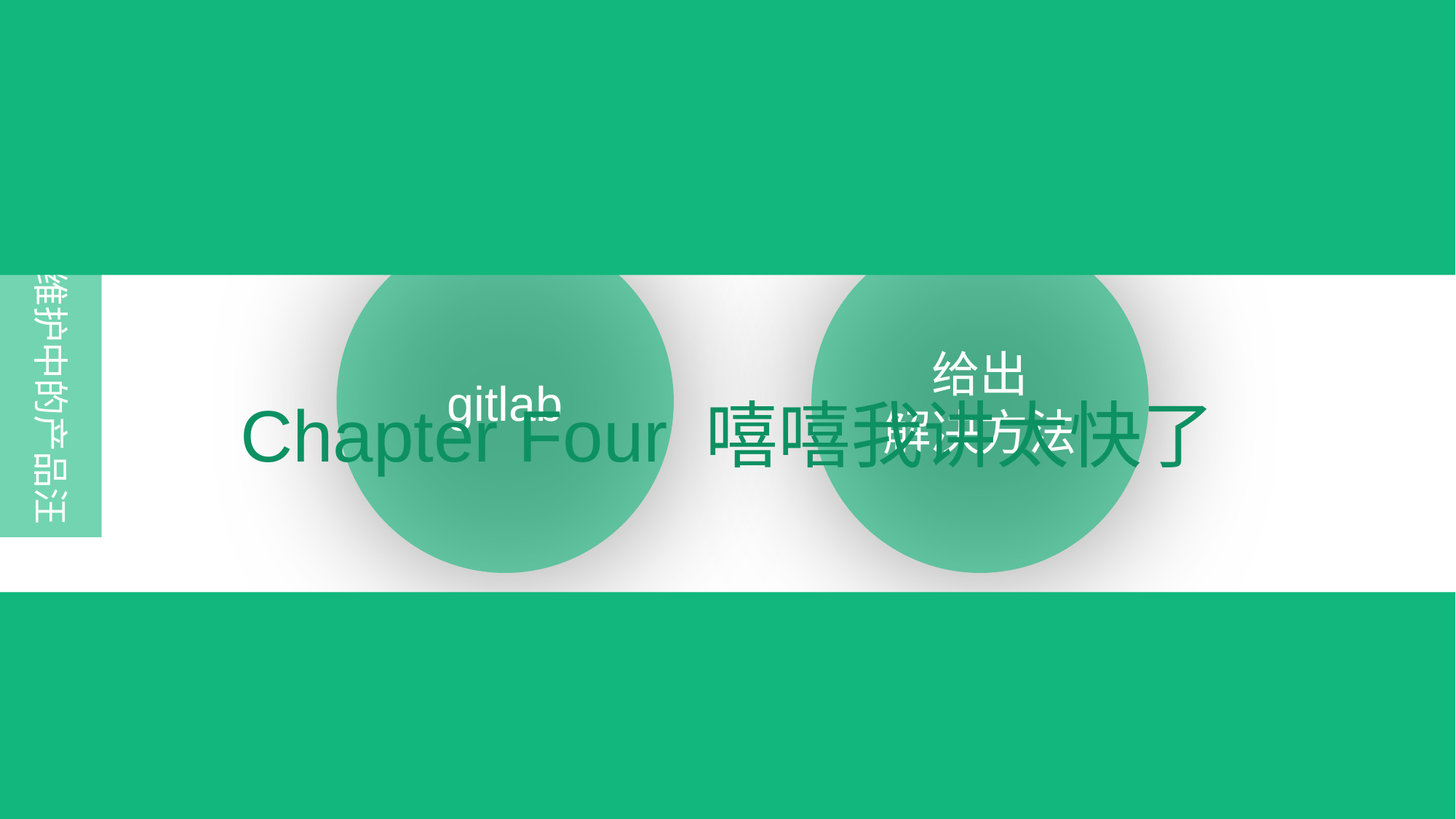

维护中的产品汪

gitlab
给出
解决方法
Chapter Four 嘻嘻我讲太快了